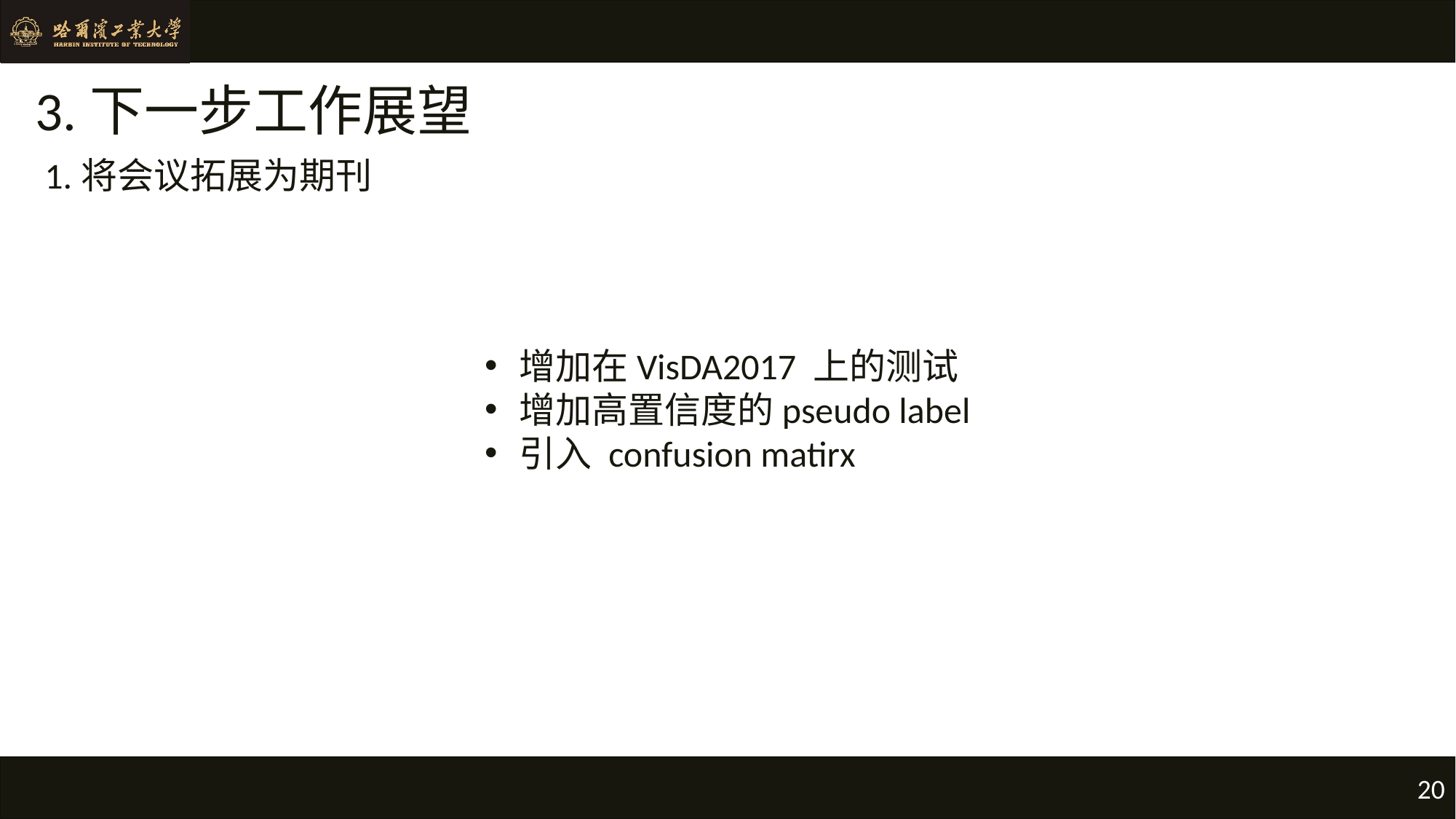

# 3.下一步工作展望
1.将会议拓展为期刊
增加在VisDA2017 上的测试
增加高置信度的pseudo label
引入 confusion matirx
20